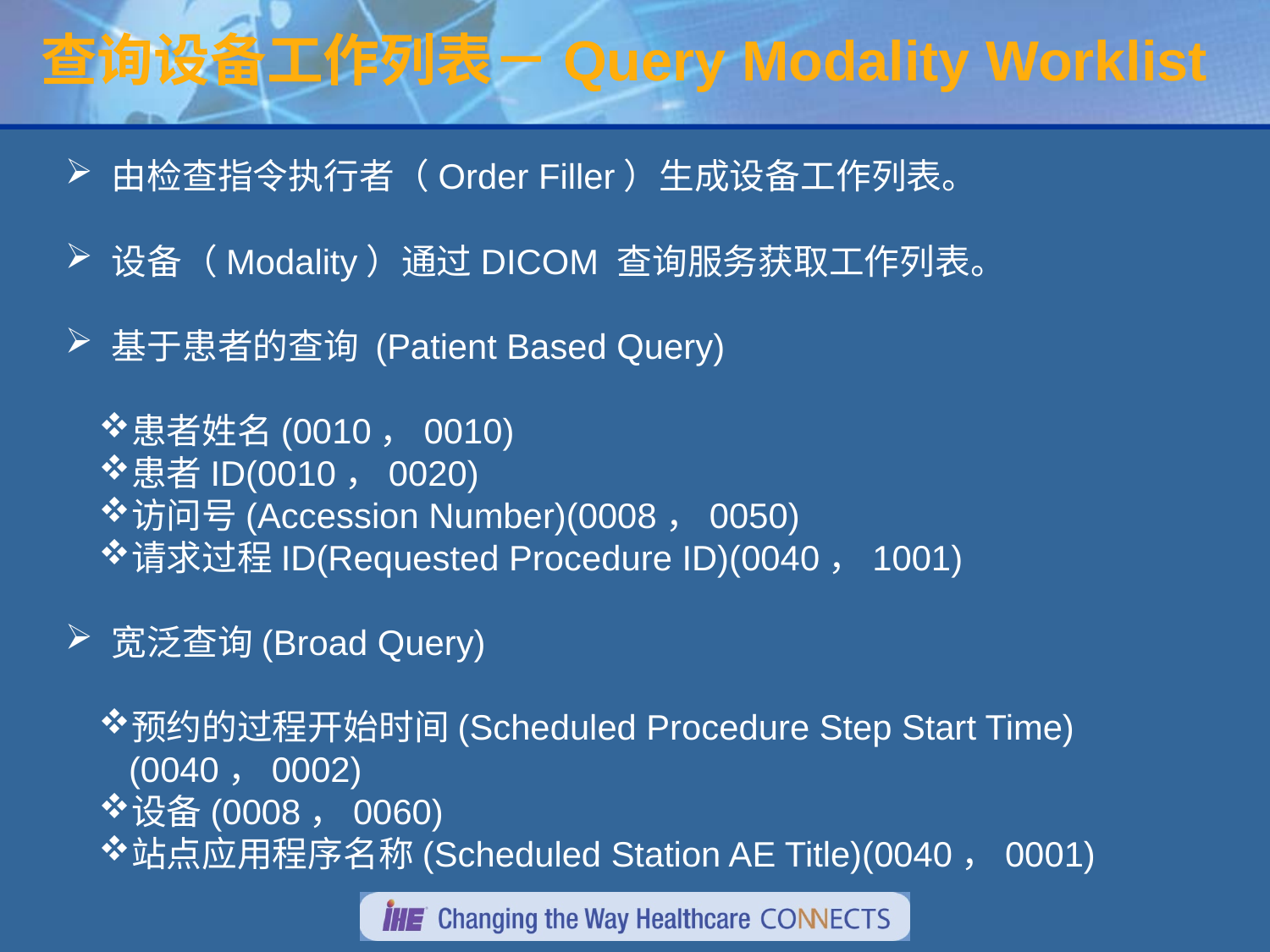

# 查询设备工作列表－Query Modality Worklist
 由检查指令执行者（Order Filler）生成设备工作列表。

 设备（Modality）通过DICOM 查询服务获取工作列表。

 基于患者的查询 (Patient Based Query)

患者姓名(0010，0010)
患者ID(0010，0020)
访问号(Accession Number)(0008，0050)
请求过程ID(Requested Procedure ID)(0040，1001)

 宽泛查询(Broad Query)

预约的过程开始时间(Scheduled Procedure Step Start Time)         (0040，0002)
设备(0008，0060)
站点应用程序名称(Scheduled Station AE Title)(0040，0001)